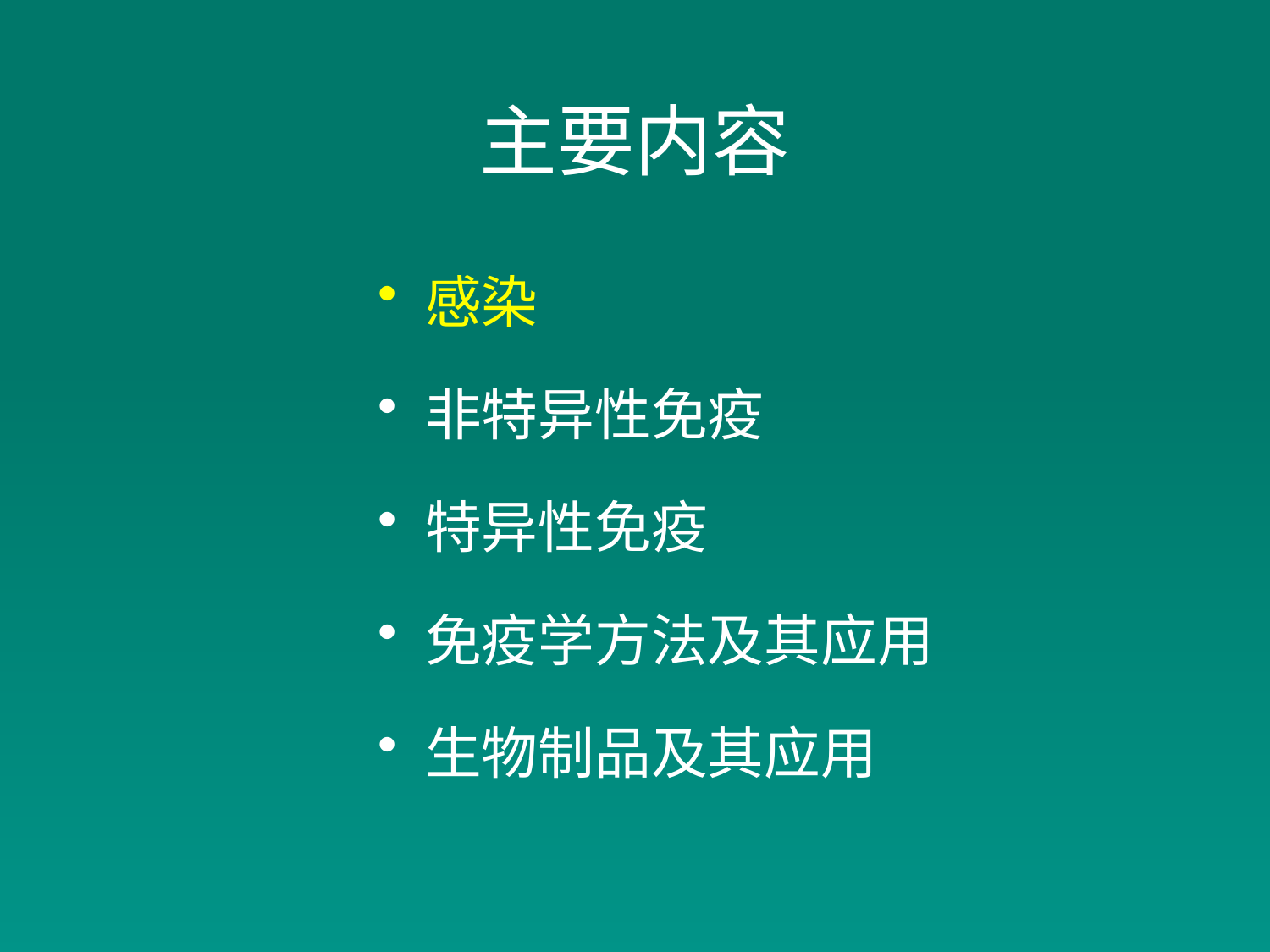

# 主要内容
感染
非特异性免疫
特异性免疫
免疫学方法及其应用
生物制品及其应用